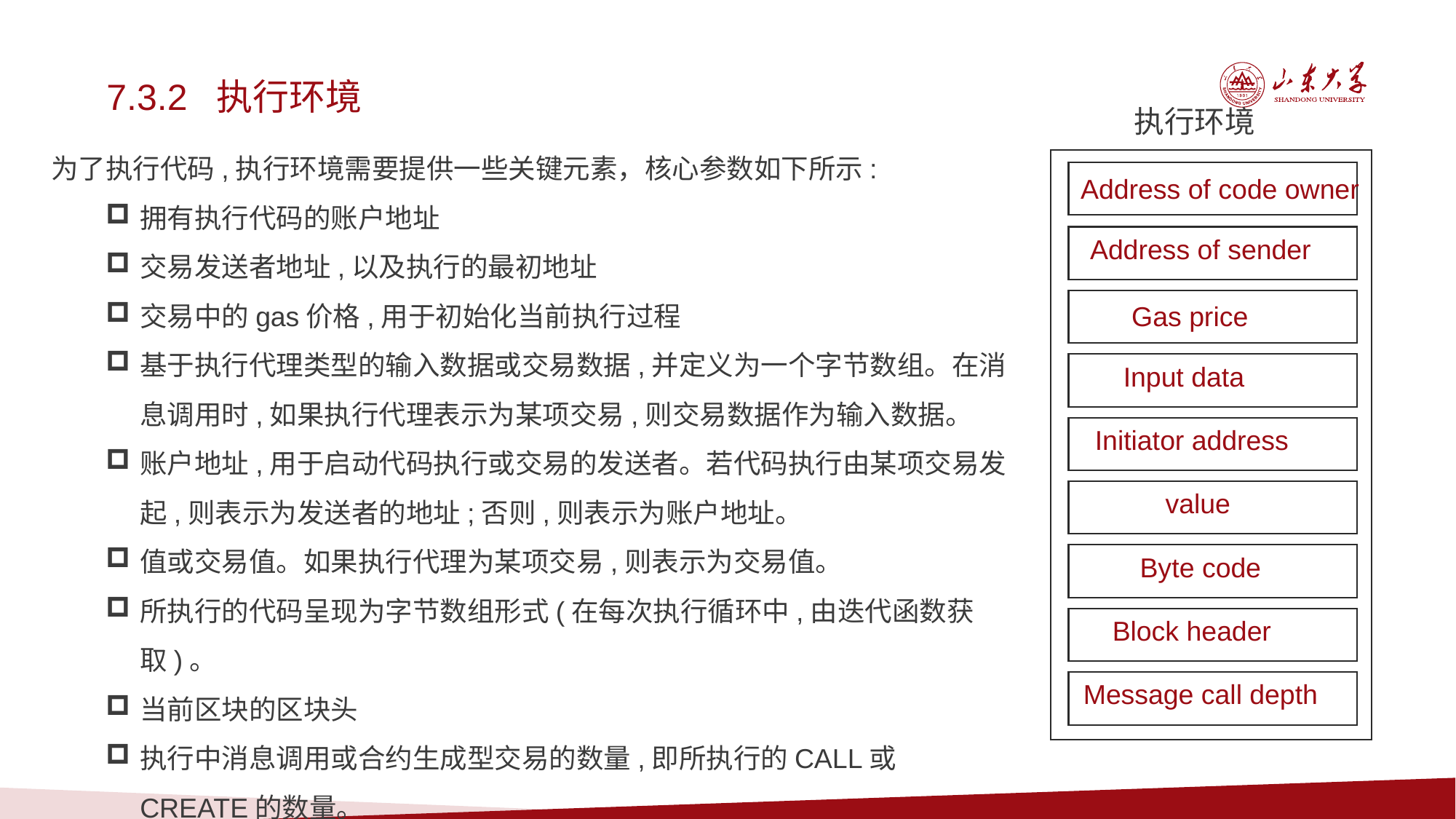

7.3.2  执行环境
执行环境

Address of code owner
Address of sender

Gas price

Input data
Initiator address

value

Byte code

Block header
Message call depth

为了执行代码,执行环境需要提供一些关键元素，核心参数如下所示:
拥有执行代码的账户地址
交易发送者地址,以及执行的最初地址
交易中的gas价格,用于初始化当前执行过程
基于执行代理类型的输入数据或交易数据,并定义为一个字节数组。在消息调用时,如果执行代理表示为某项交易,则交易数据作为输入数据。
账户地址,用于启动代码执行或交易的发送者。若代码执行由某项交易发起,则表示为发送者的地址;否则,则表示为账户地址。
值或交易值。如果执行代理为某项交易,则表示为交易值。
所执行的代码呈现为字节数组形式(在每次执行循环中,由迭代函数获取)。
当前区块的区块头
执行中消息调用或合约生成型交易的数量,即所执行的CALL或 CREATE的数量。